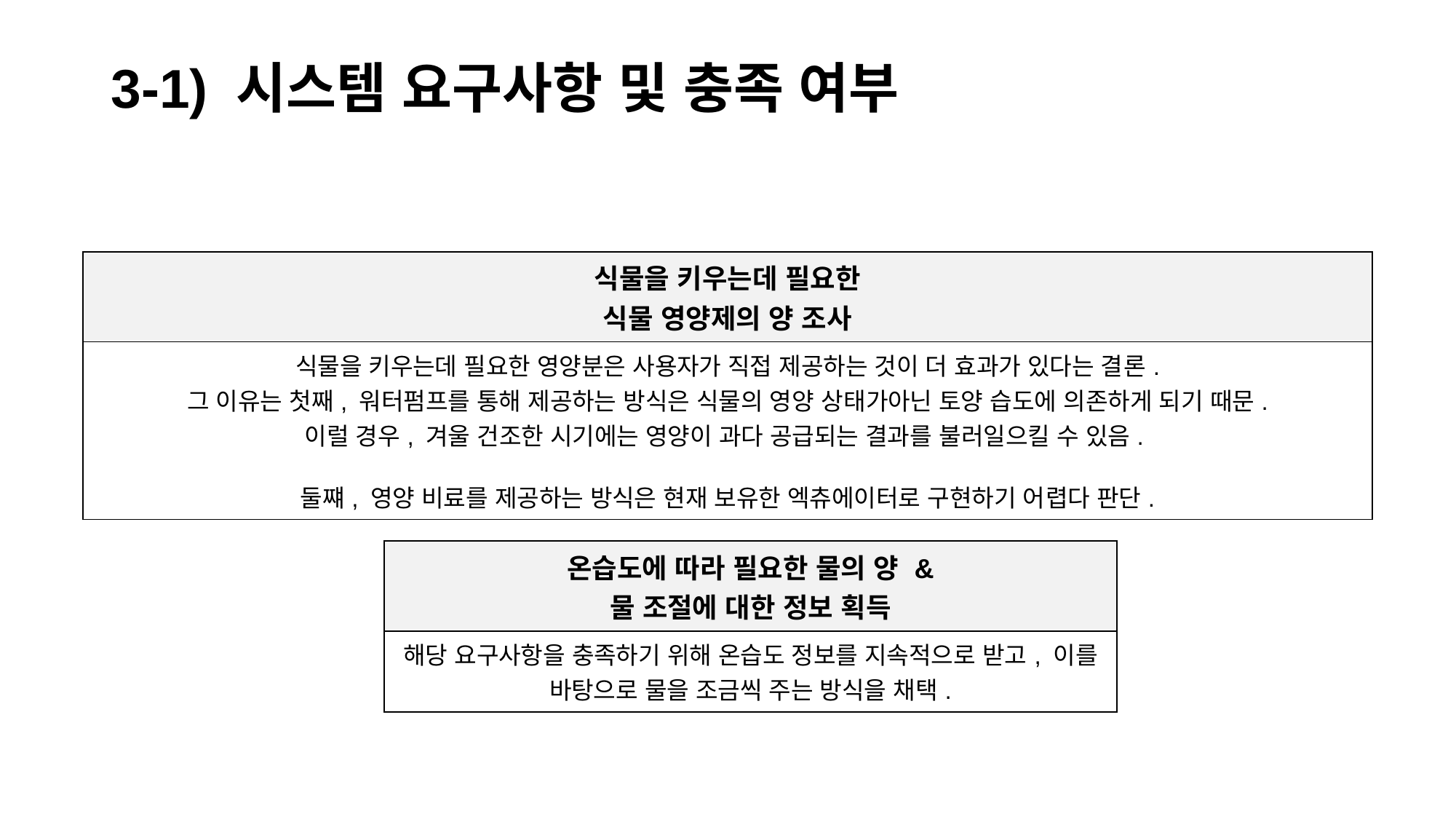

# 3-1) 시스템 요구사항 및 충족 여부
| 식물을 키우는데 필요한 식물 영양제의 양 조사 |
| --- |
| 식물을 키우는데 필요한 영양분은 사용자가 직접 제공하는 것이 더 효과가 있다는 결론. 그 이유는 첫째, 워터펌프를 통해 제공하는 방식은 식물의 영양 상태가아닌 토양 습도에 의존하게 되기 때문. 이럴 경우, 겨울 건조한 시기에는 영양이 과다 공급되는 결과를 불러일으킬 수 있음. 둘쨰, 영양 비료를 제공하는 방식은 현재 보유한 엑츄에이터로 구현하기 어렵다 판단. |
| 온습도에 따라 필요한 물의 양 & 물 조절에 대한 정보 획득 |
| --- |
| 해당 요구사항을 충족하기 위해 온습도 정보를 지속적으로 받고, 이를 바탕으로 물을 조금씩 주는 방식을 채택. |